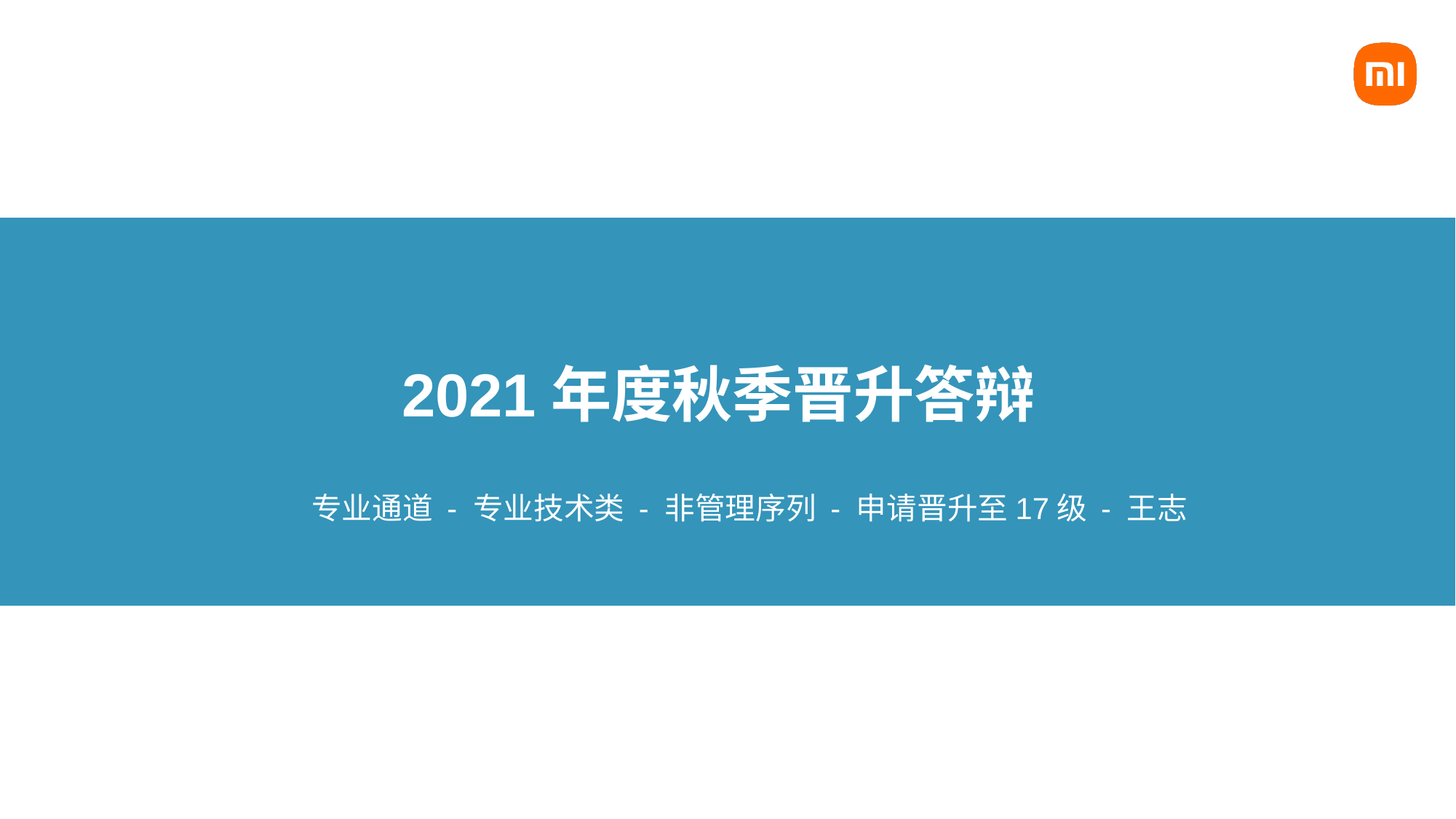

# 2021年度秋季晋升答辩
专业通道 - 专业技术类 - 非管理序列 - 申请晋升至17级 - 王志